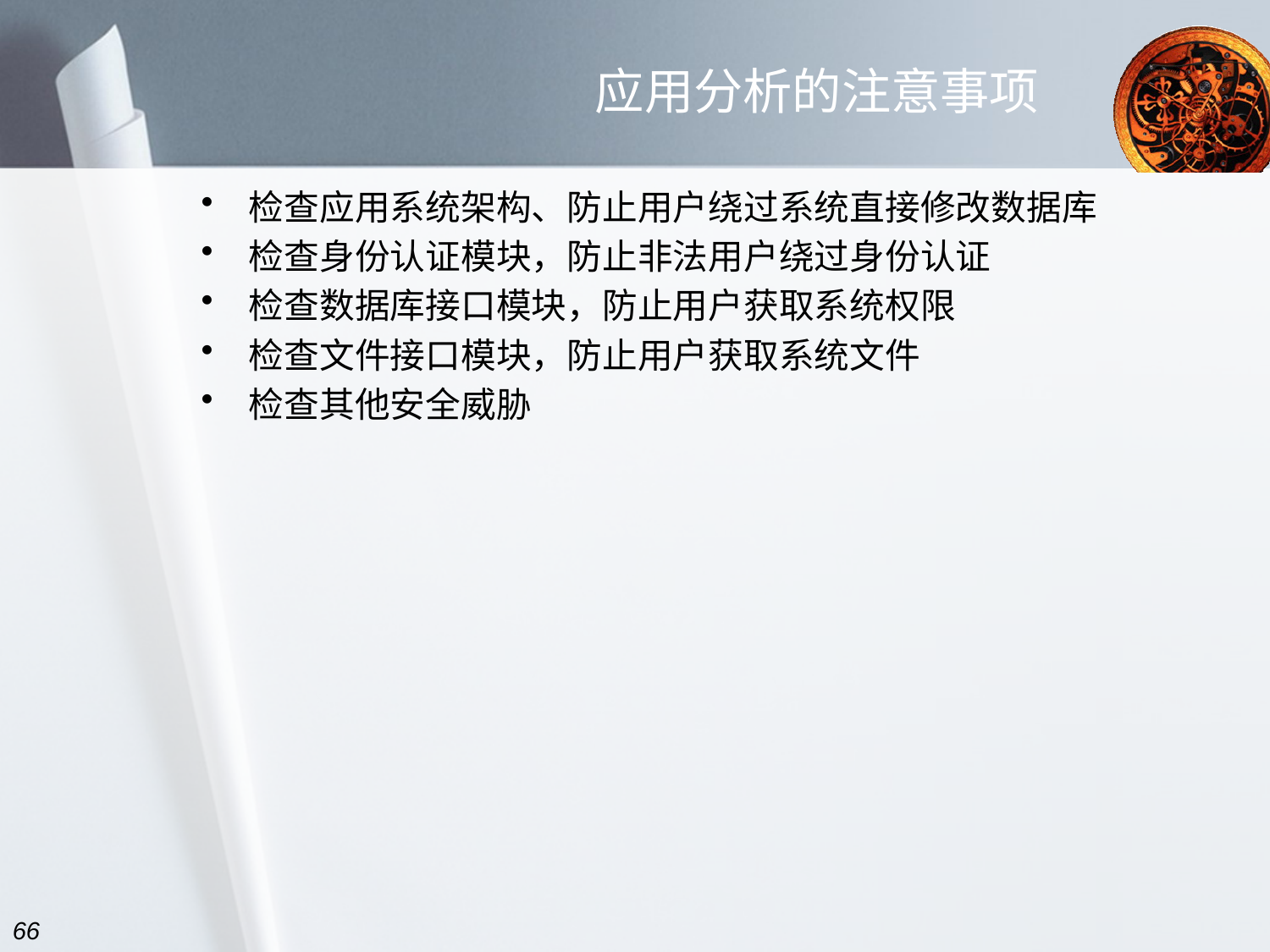

# 应用分析的注意事项
检查应用系统架构、防止用户绕过系统直接修改数据库
检查身份认证模块，防止非法用户绕过身份认证
检查数据库接口模块，防止用户获取系统权限
检查文件接口模块，防止用户获取系统文件
检查其他安全威胁
66